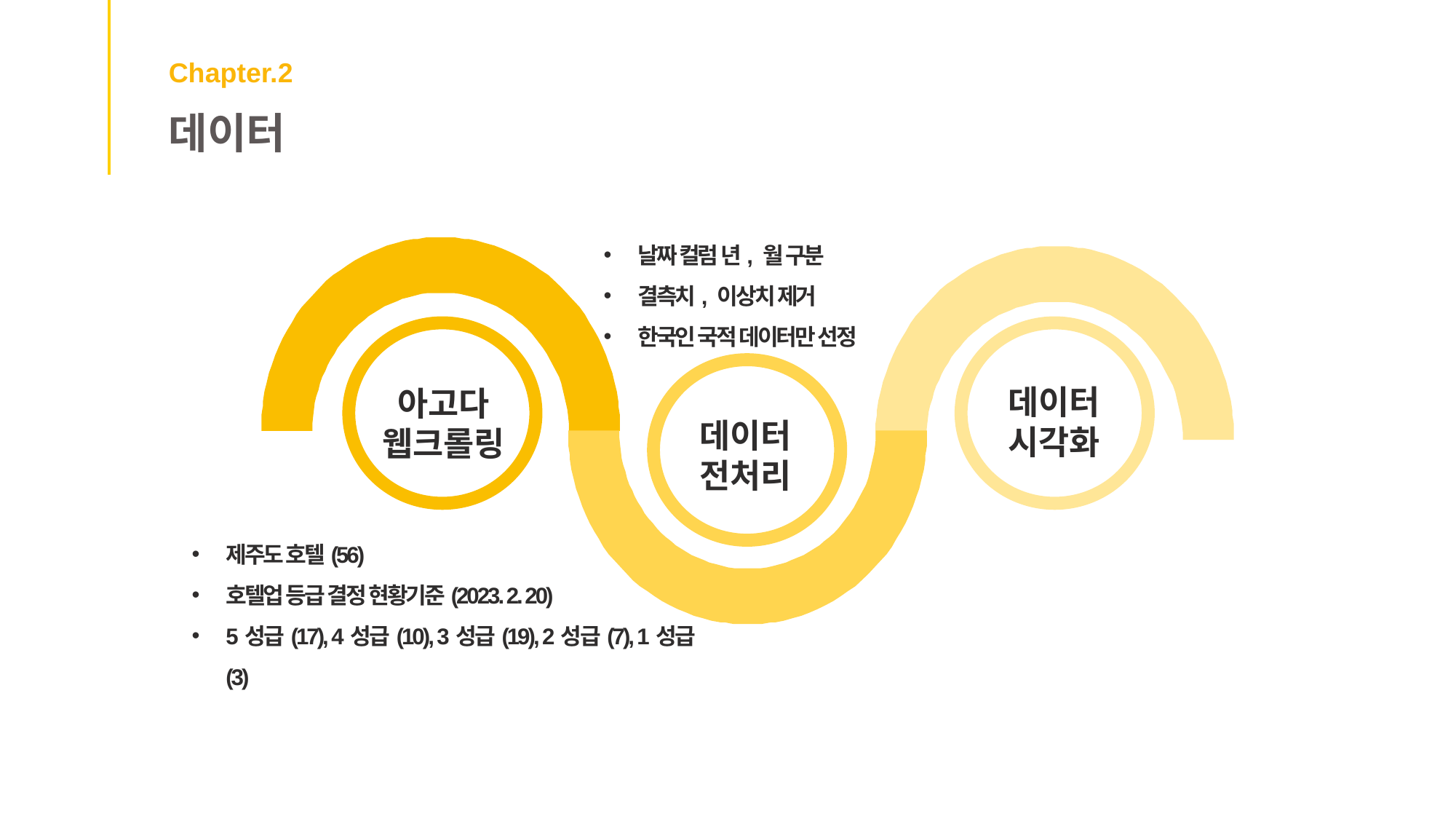

Chapter.2
데이터
날짜 컬럼 년, 월 구분
결측치, 이상치 제거
한국인 국적 데이터만 선정

데이터
시각화
아고다
웹크롤링
데이터
전처리

제주도 호텔(56)
호텔업 등급 결정 현황기준(2023. 2. 20)
5성급(17), 4성급(10), 3성급(19), 2성급(7), 1성급(3)